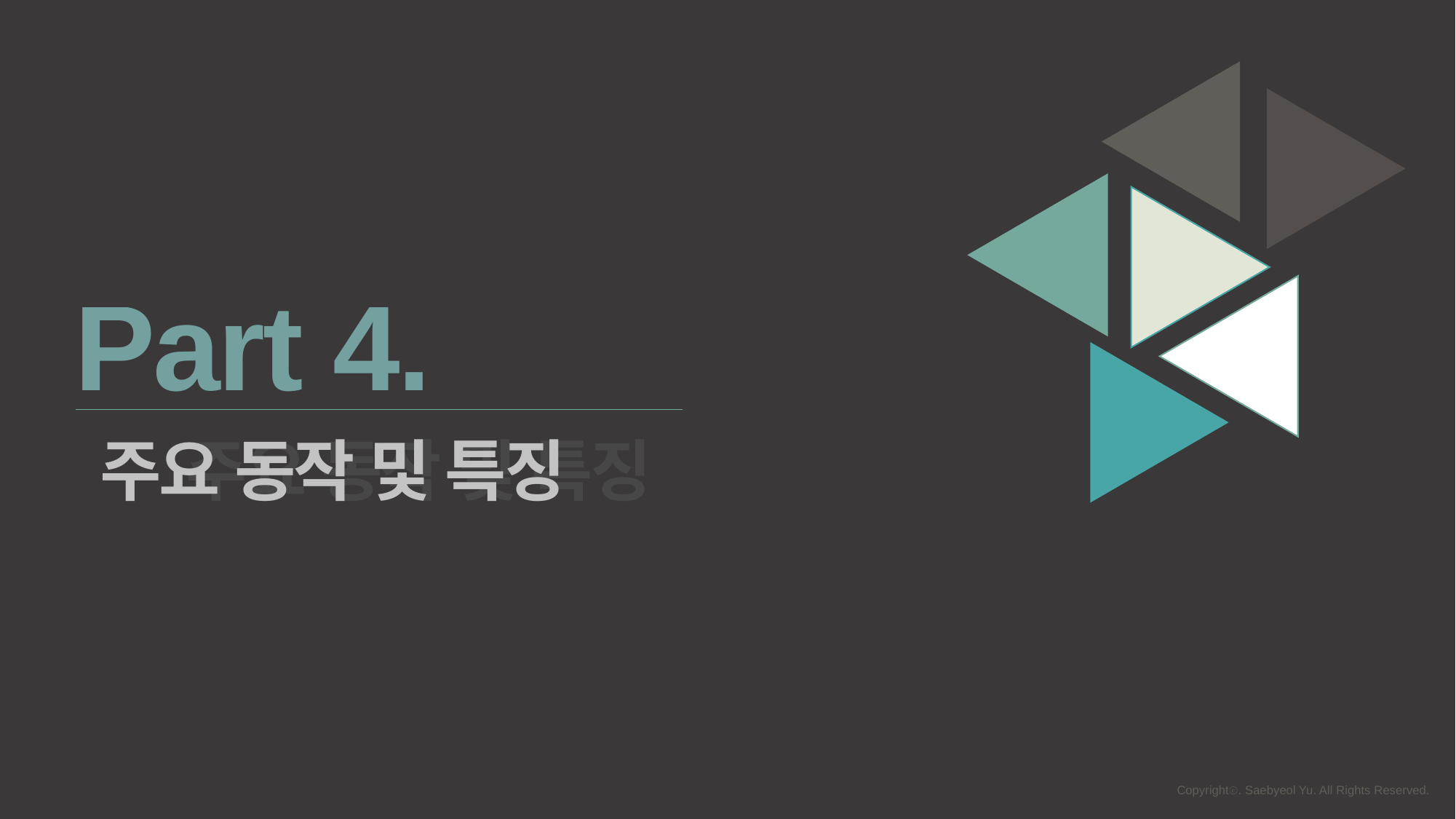

Part 4.
주요 동작 및 특징
주요 동작 및 특징